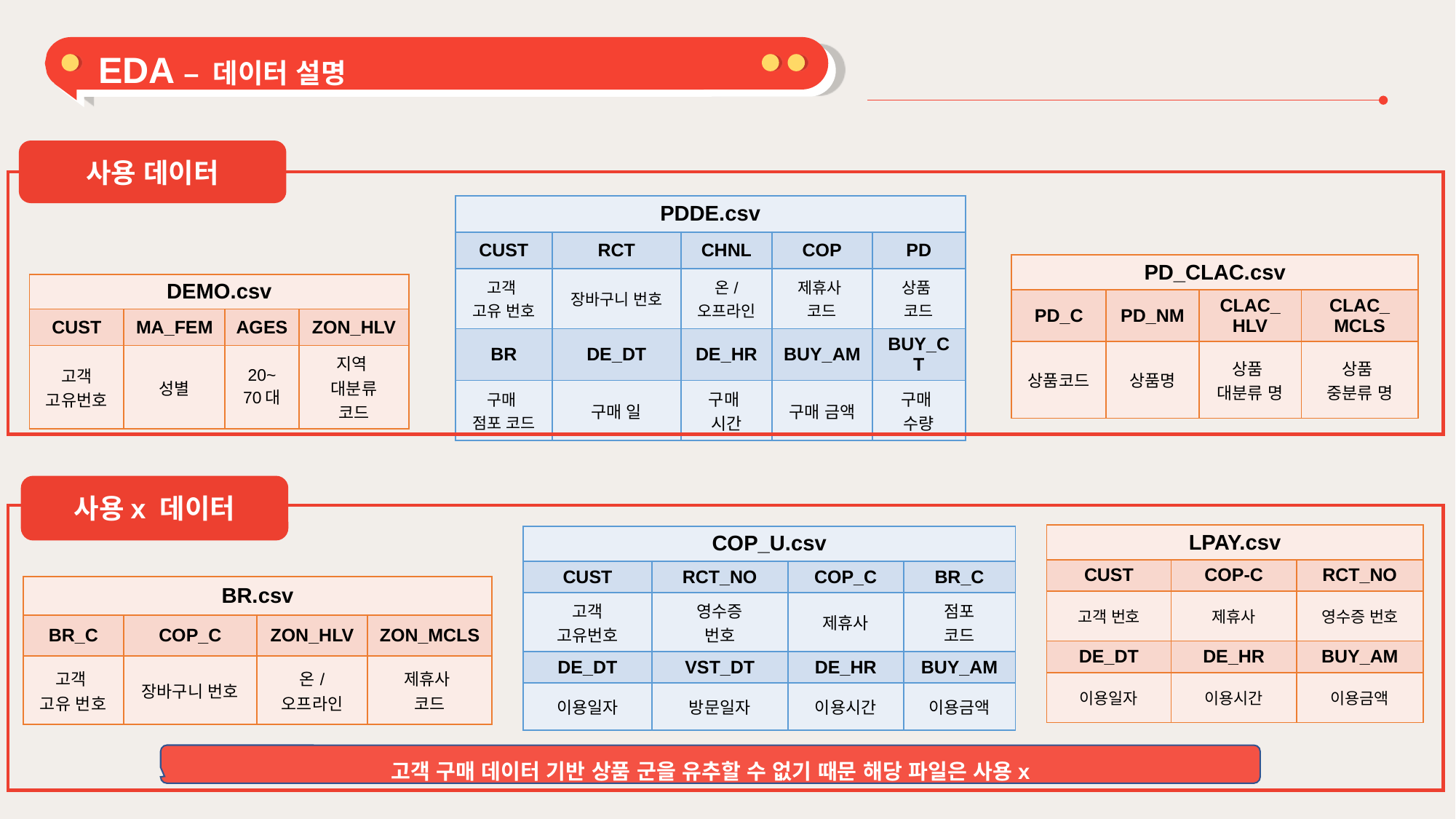

EDA – 데이터 설명

사용 데이터

| PDDE.csv |  |  |  |  |
| --- | --- | --- | --- | --- |
| CUST | RCT | CHNL | COP | PD |
| 고객 고유 번호 | 장바구니 번호 | 온/ 오프라인 | 제휴사 코드 | 상품 코드 |
| BR | DE\_DT | DE\_HR | BUY\_AM | BUY\_CT |
| 구매 점포 코드 | 구매 일 | 구매 시간 | 구매 금액 | 구매 수량 |
| PD\_CLAC.csv |  |  |  |
| --- | --- | --- | --- |
| PD\_C | PD\_NM | CLAC\_ HLV | CLAC\_ MCLS |
| 상품코드 | 상품명 | 상품 대분류 명 | 상품 중분류 명 |
| DEMO.csv |  |  |  |
| --- | --- | --- | --- |
| CUST | MA\_FEM | AGES | ZON\_HLV |
| 고객 고유번호 | 성별 | 20~ 70대 | 지역 대분류 코드 |
사용x 데이터

| LPAY.csv |  |  |
| --- | --- | --- |
| CUST | COP-C | RCT\_NO |
| 고객 번호 | 제휴사 | 영수증 번호 |
| DE\_DT | DE\_HR | BUY\_AM |
| 이용일자 | 이용시간 | 이용금액 |
| COP\_U.csv |  |  |  |
| --- | --- | --- | --- |
| CUST | RCT\_NO | COP\_C | BR\_C |
| 고객 고유번호 | 영수증 번호 | 제휴사 | 점포 코드 |
| DE\_DT | VST\_DT | DE\_HR | BUY\_AM |
| 이용일자 | 방문일자 | 이용시간 | 이용금액 |
| BR.csv |  |  |  |
| --- | --- | --- | --- |
| BR\_C | COP\_C | ZON\_HLV | ZON\_MCLS |
| 고객 고유 번호 | 장바구니 번호 | 온/ 오프라인 | 제휴사 코드 |
고객 구매 데이터 기반 상품 군을 유추할 수 없기 때문 해당 파일은 사용x